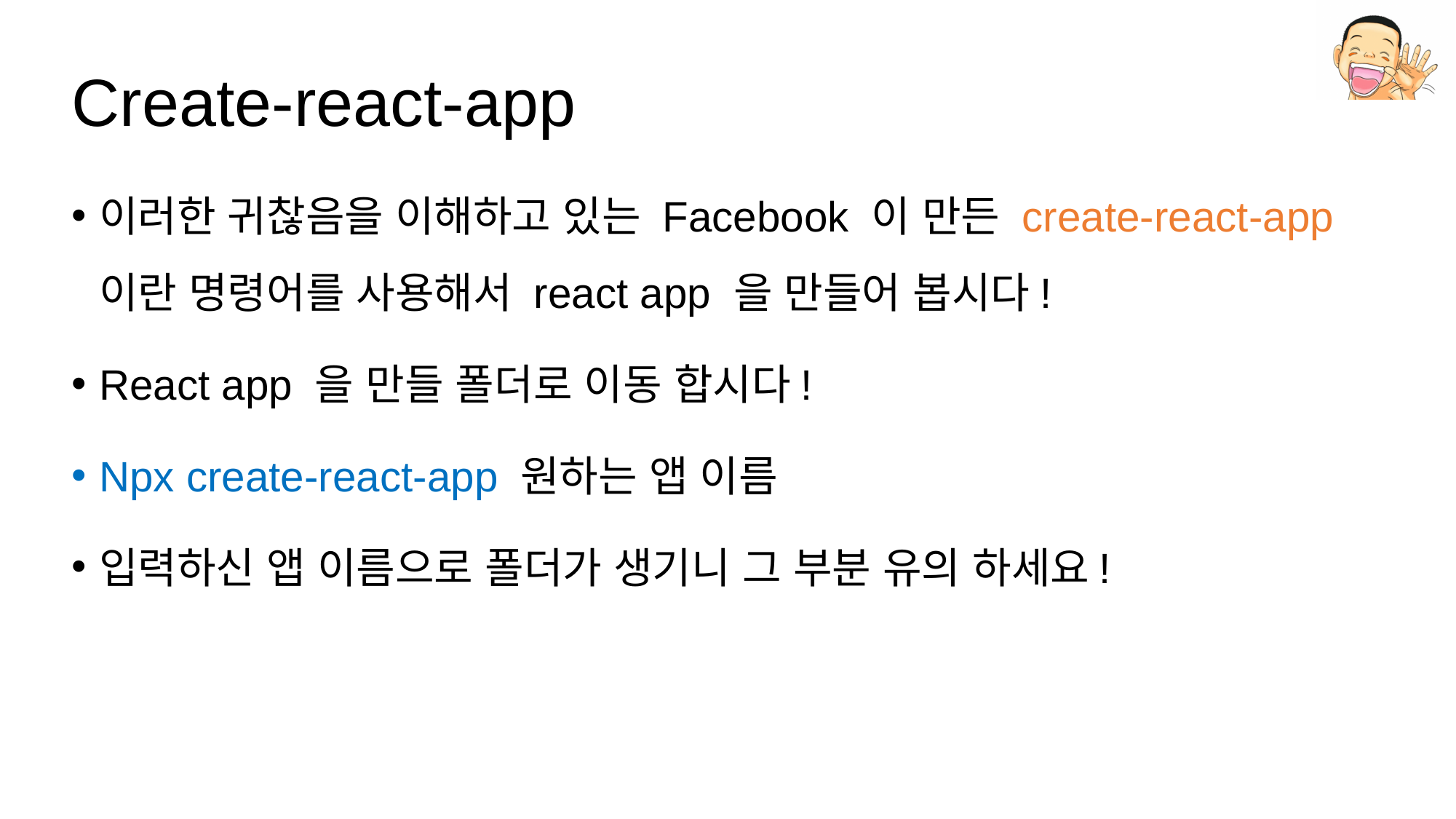

# Create-react-app
이러한 귀찮음을 이해하고 있는 Facebook 이 만든 create-react-app 이란 명령어를 사용해서 react app 을 만들어 봅시다!
React app 을 만들 폴더로 이동 합시다!
Npx create-react-app 원하는 앱 이름
입력하신 앱 이름으로 폴더가 생기니 그 부분 유의 하세요!